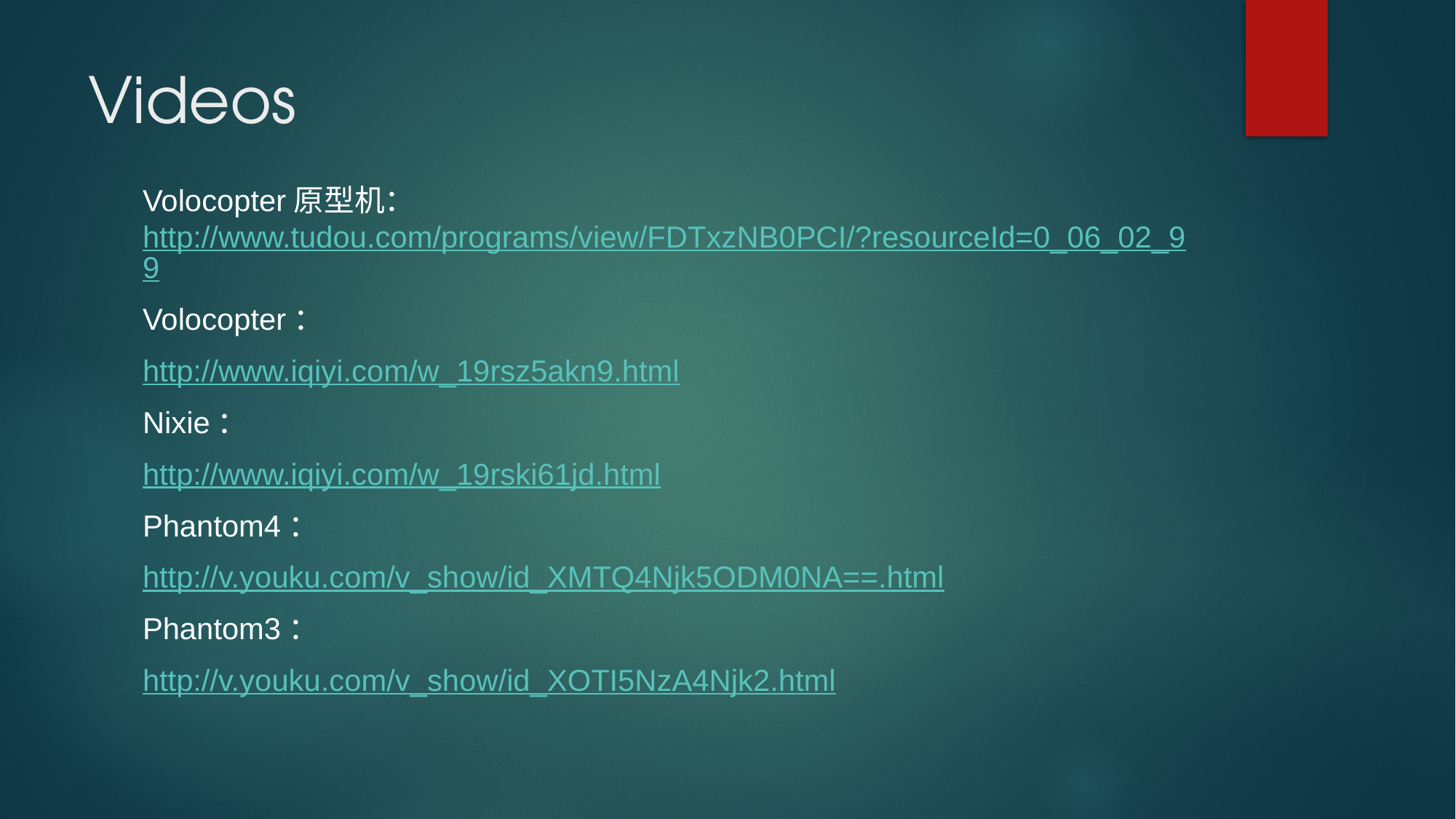

# Videos
Volocopter原型机：http://www.tudou.com/programs/view/FDTxzNB0PCI/?resourceId=0_06_02_99
Volocopter：
http://www.iqiyi.com/w_19rsz5akn9.html
Nixie：
http://www.iqiyi.com/w_19rski61jd.html
Phantom4：
http://v.youku.com/v_show/id_XMTQ4Njk5ODM0NA==.html
Phantom3：
http://v.youku.com/v_show/id_XOTI5NzA4Njk2.html